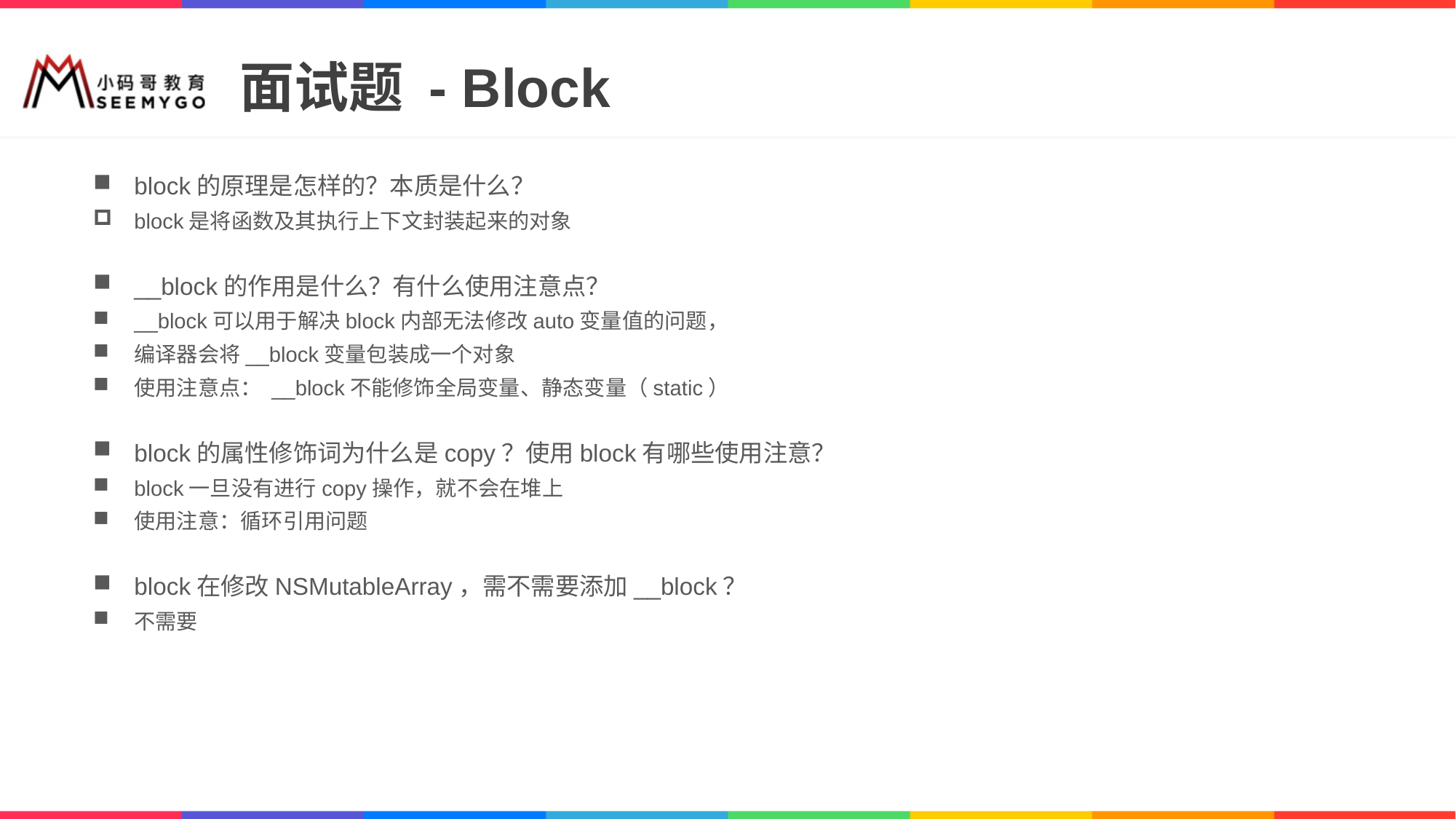

# 面试题 - Block
block的原理是怎样的？本质是什么？
block是将函数及其执行上下文封装起来的对象

__block的作用是什么？有什么使用注意点？
__block可以用于解决block内部无法修改auto变量值的问题，
编译器会将__block变量包装成一个对象
使用注意点： __block不能修饰全局变量、静态变量（static）

block的属性修饰词为什么是copy？使用block有哪些使用注意？
block一旦没有进行copy操作，就不会在堆上
使用注意：循环引用问题

block在修改NSMutableArray，需不需要添加__block？
不需要